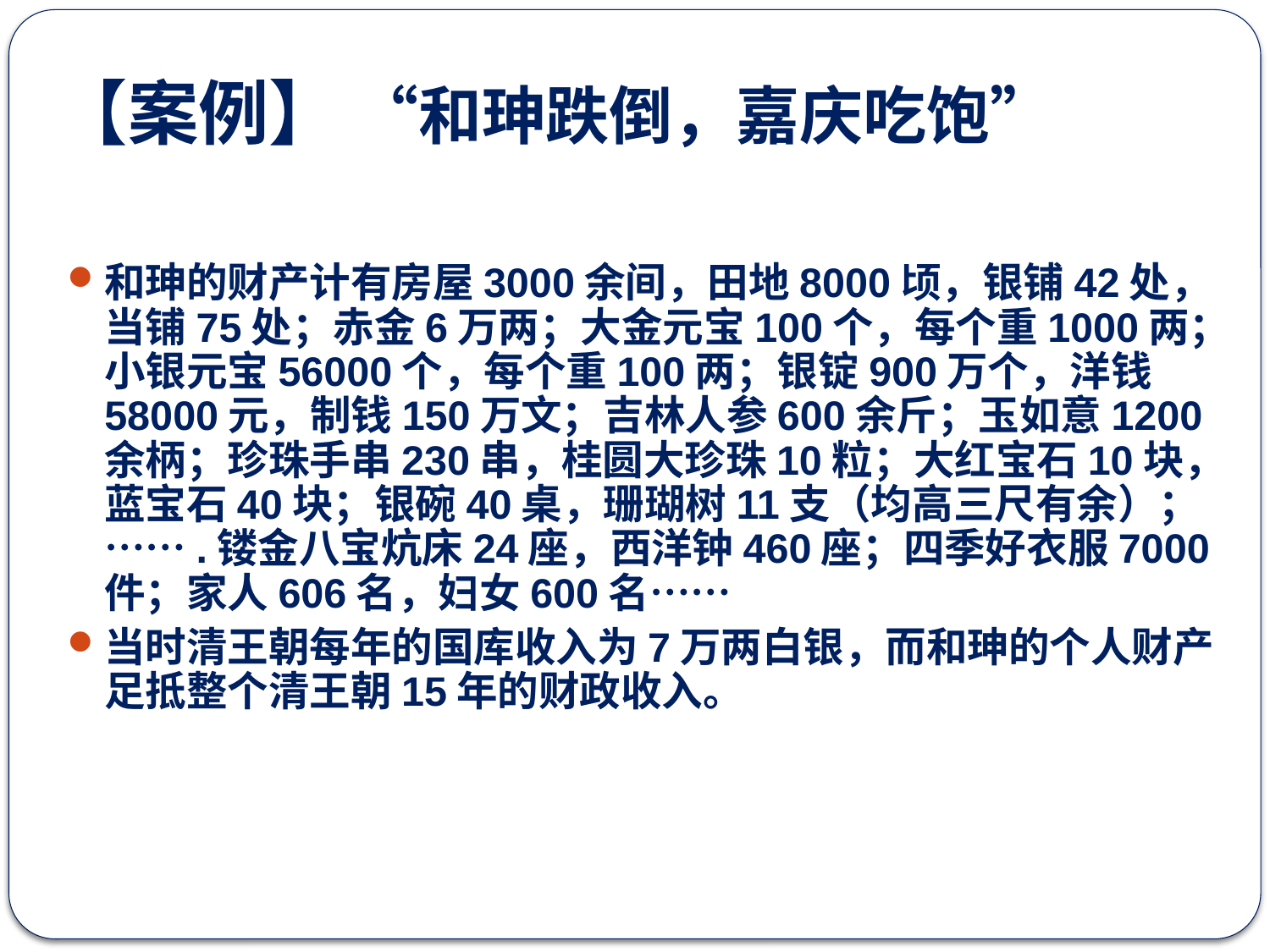

# 【案例】 “和珅跌倒，嘉庆吃饱”
和珅的财产计有房屋3000余间，田地8000顷，银铺42处，当铺75处；赤金6万两；大金元宝100个，每个重1000两；小银元宝56000个，每个重100两；银锭900万个，洋钱58000元，制钱150万文；吉林人参600余斤；玉如意1200余柄；珍珠手串230串，桂圆大珍珠10粒；大红宝石10块，蓝宝石40块；银碗40桌，珊瑚树11支（均高三尺有余）；…….镂金八宝炕床24座，西洋钟460座；四季好衣服7000件；家人606名，妇女600名……
当时清王朝每年的国库收入为7万两白银，而和珅的个人财产足抵整个清王朝15年的财政收入。